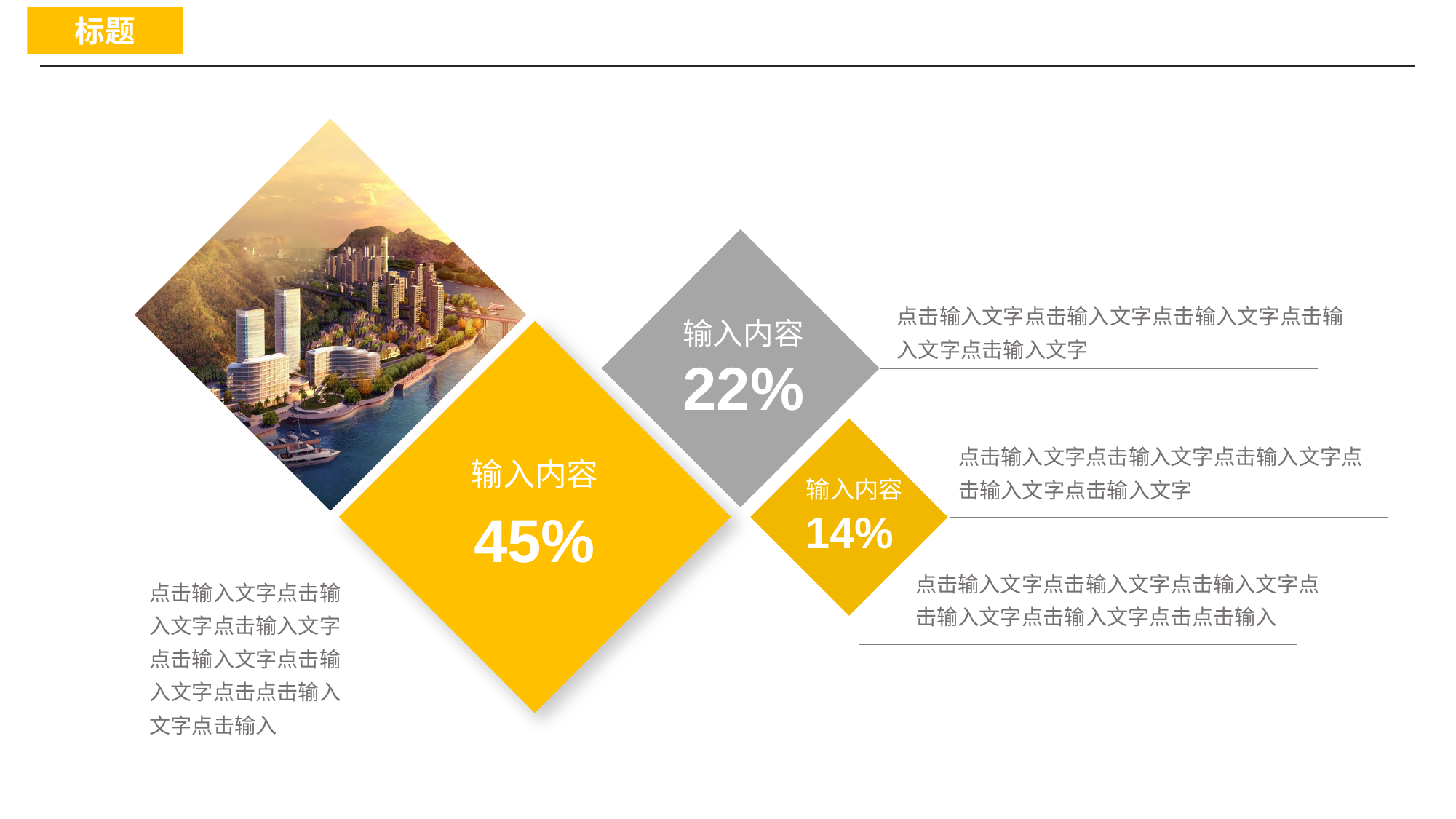

标题

点击输入文字点击输入文字点击输入文字点击输入文字点击输入文字
输入内容

22%

点击输入文字点击输入文字点击输入文字点击输入文字点击输入文字
输入内容
输入内容
45%
14%
点击输入文字点击输入文字点击输入文字点击输入文字点击输入文字点击点击输入
点击输入文字点击输入文字点击输入文字点击输入文字点击输入文字点击点击输入文字点击输入
输入内容
19%